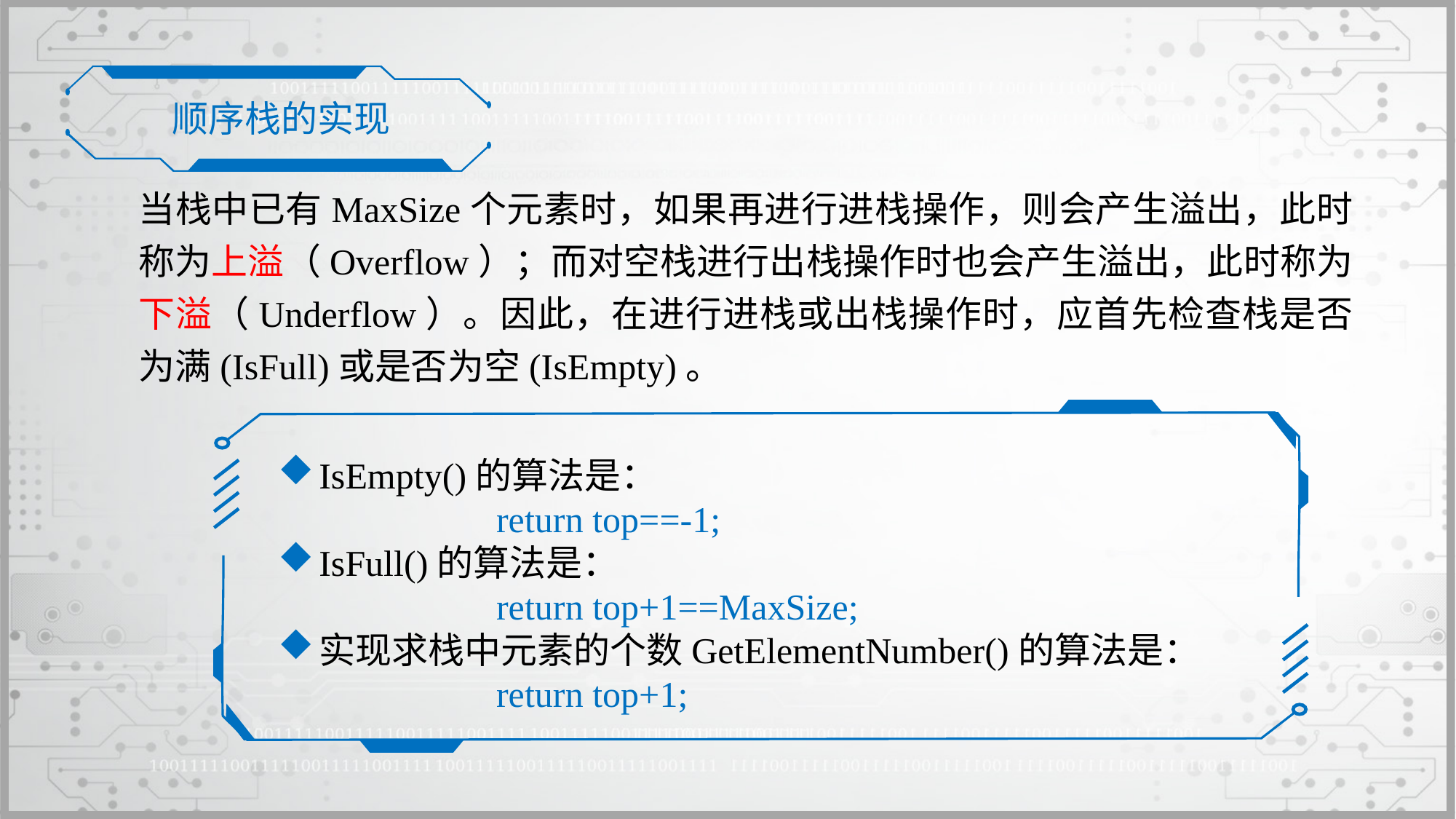

顺序栈的实现
当栈中已有MaxSize个元素时，如果再进行进栈操作，则会产生溢出，此时称为上溢（Overflow）；而对空栈进行出栈操作时也会产生溢出，此时称为下溢（Underflow）。因此，在进行进栈或出栈操作时，应首先检查栈是否为满(IsFull)或是否为空(IsEmpty)。

IsEmpty()的算法是：
		return top==-1;
IsFull()的算法是：
		return top+1==MaxSize;
实现求栈中元素的个数GetElementNumber()的算法是：
           	            return top+1;